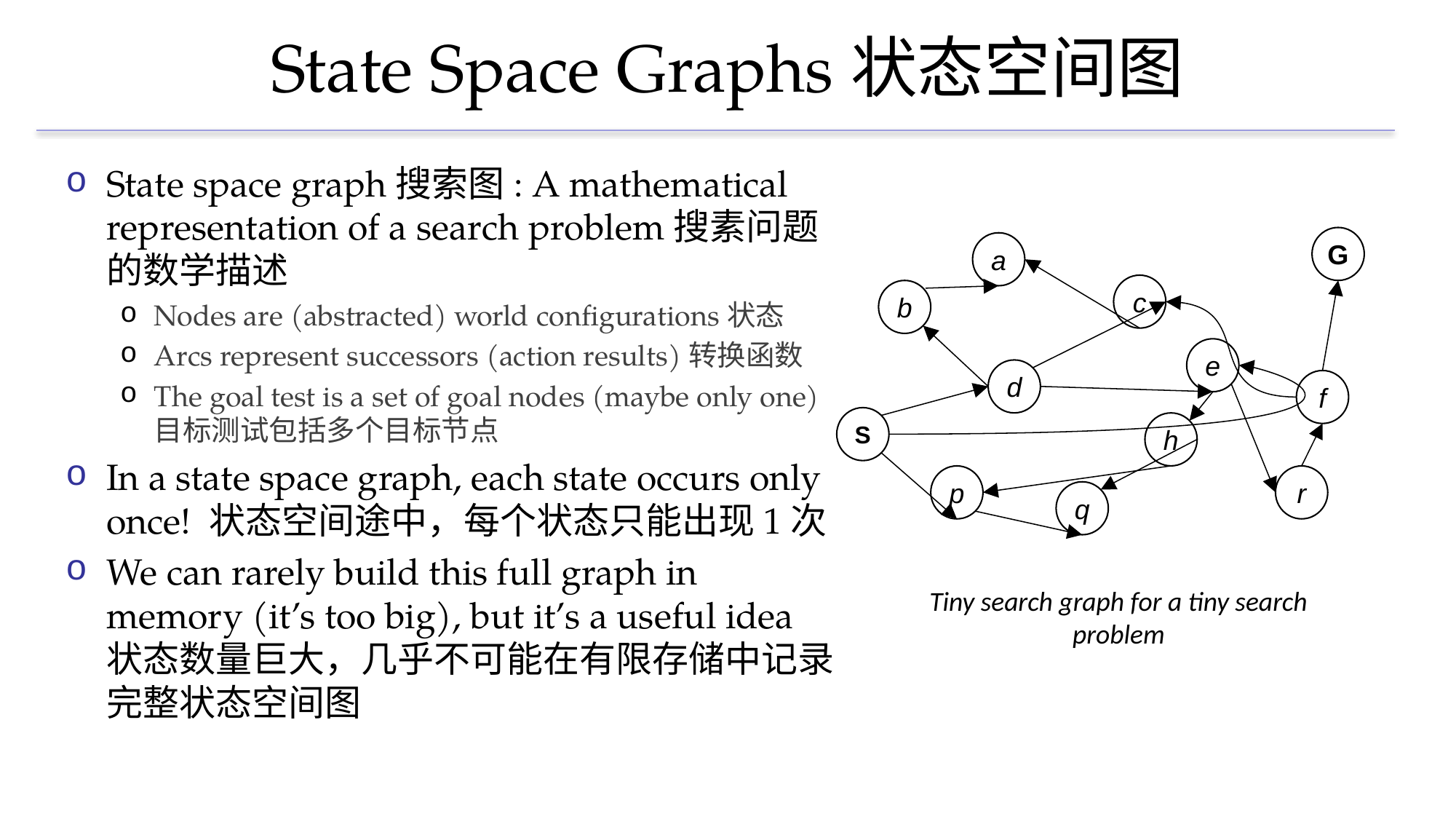

# State Space Graphs状态空间图
State space graph搜索图: A mathematical representation of a search problem搜素问题的数学描述
Nodes are (abstracted) world configurations状态
Arcs represent successors (action results)转换函数
The goal test is a set of goal nodes (maybe only one)目标测试包括多个目标节点
In a state space graph, each state occurs only once! 状态空间途中，每个状态只能出现1次
We can rarely build this full graph in memory (it’s too big), but it’s a useful idea 状态数量巨大，几乎不可能在有限存储中记录完整状态空间图

G
a
c
b
e
d
f
S
h
p
r
q
Tiny search graph for a tiny search problem